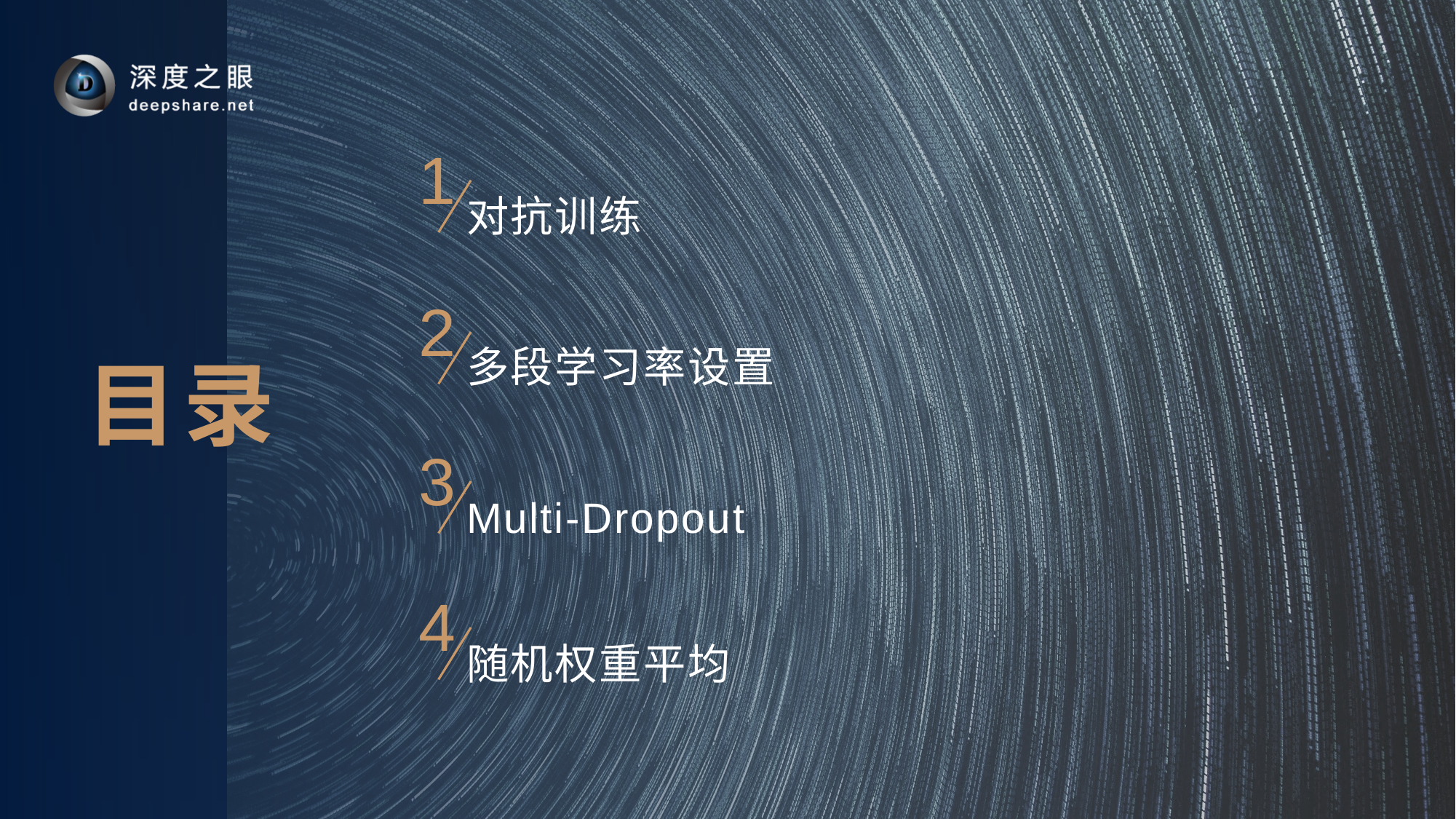

1
对抗训练
2
多段学习率设置
3
Multi-Dropout
4
随机权重平均